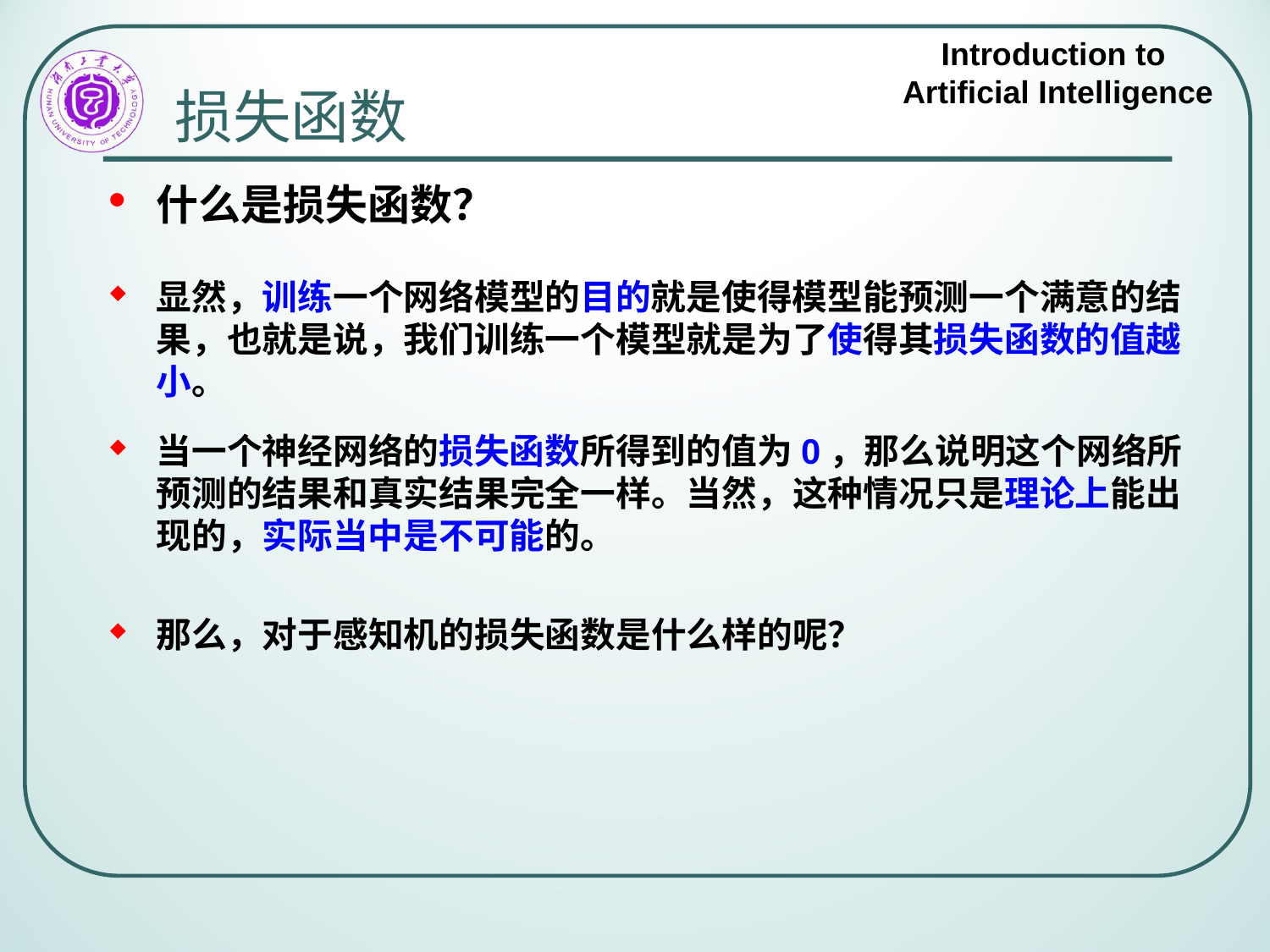

# 损失函数
什么是损失函数？

显然，训练一个网络模型的目的就是使得模型能预测一个满意的结果，也就是说，我们训练一个模型就是为了使得其损失函数的值越小。

当一个神经网络的损失函数所得到的值为0，那么说明这个网络所预测的结果和真实结果完全一样。当然，这种情况只是理论上能出现的，实际当中是不可能的。

那么，对于感知机的损失函数是什么样的呢？